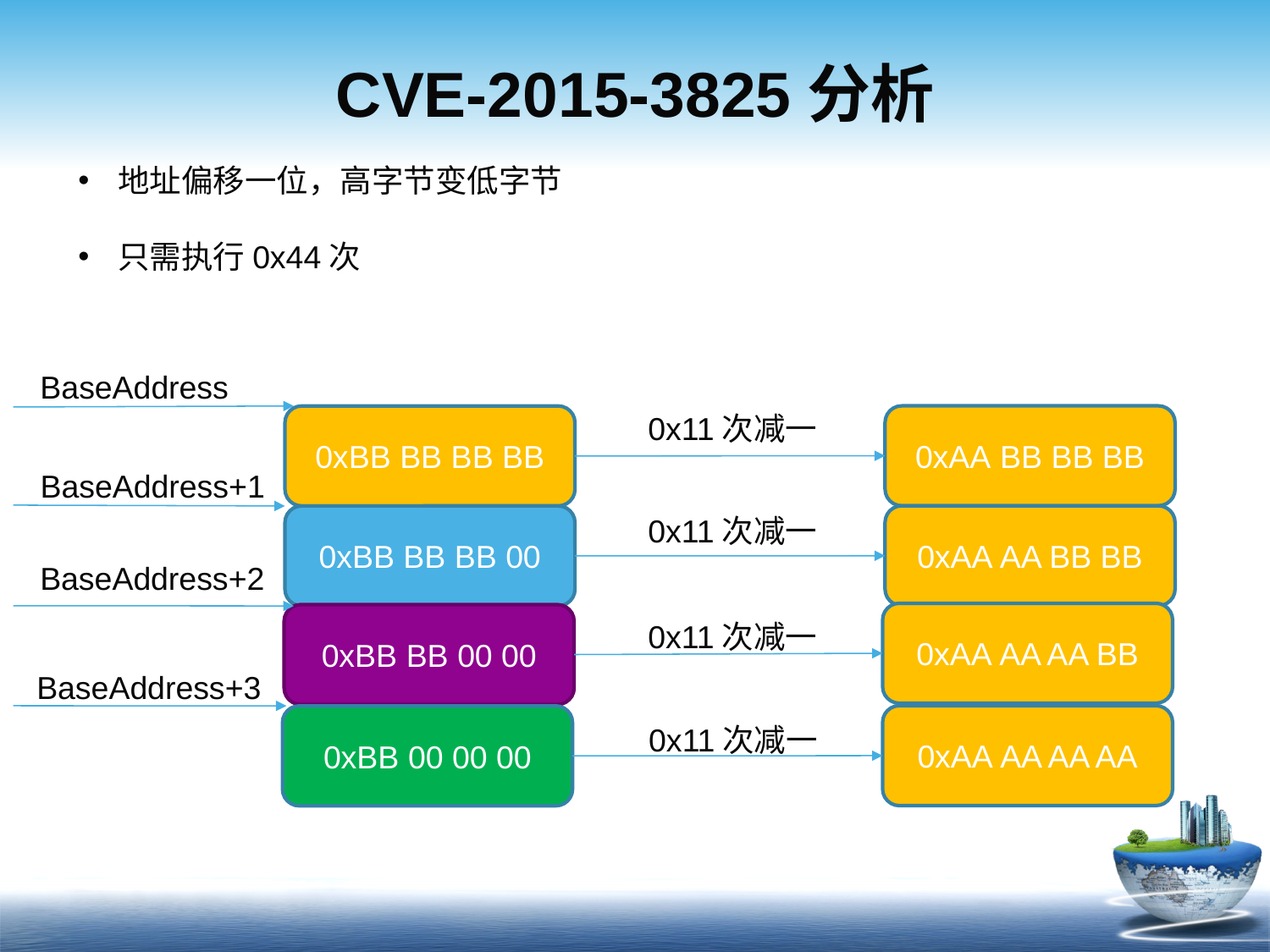

# CVE-2015-3825分析
地址偏移一位，高字节变低字节

只需执行0x44次
BaseAddress
0x11次减一
0xAA BB BB BB
0xBB BB BB BB
BaseAddress+1
0x11次减一
0xAA AA BB BB
0xBB BB BB 00
BaseAddress+2
0xAA AA AA BB
0xBB BB 00 00
0x11次减一
BaseAddress+3
0xAA AA AA AA
0xBB 00 00 00
0x11次减一